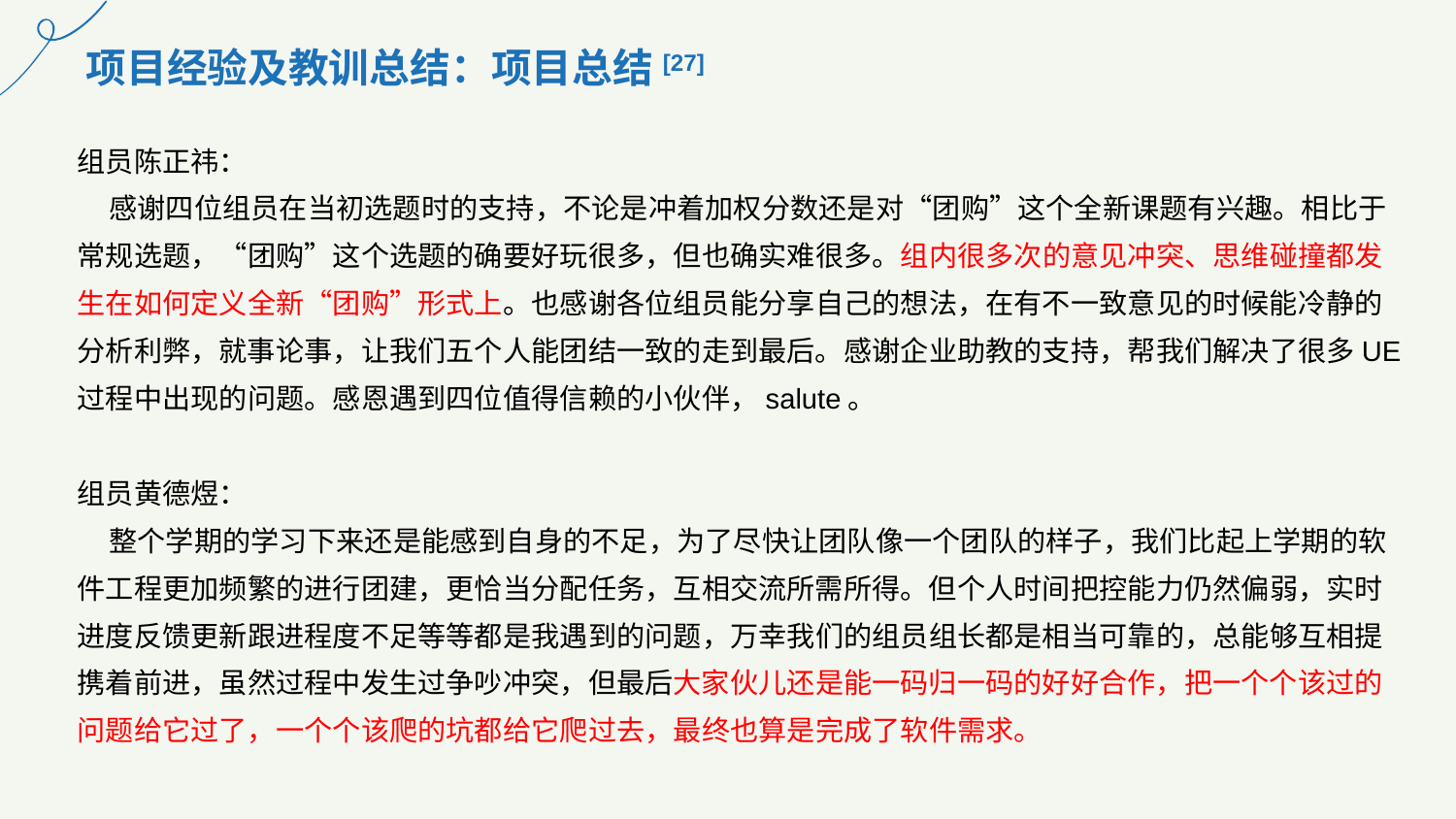

项目经验及教训总结：项目总结[27]
组员陈正祎：
    感谢四位组员在当初选题时的支持，不论是冲着加权分数还是对“团购”这个全新课题有兴趣。相比于常规选题，“团购”这个选题的确要好玩很多，但也确实难很多。组内很多次的意见冲突、思维碰撞都发生在如何定义全新“团购”形式上。也感谢各位组员能分享自己的想法，在有不一致意见的时候能冷静的分析利弊，就事论事，让我们五个人能团结一致的走到最后。感谢企业助教的支持，帮我们解决了很多UE过程中出现的问题。感恩遇到四位值得信赖的小伙伴，salute。

组员黄德煜：
    整个学期的学习下来还是能感到自身的不足，为了尽快让团队像一个团队的样子，我们比起上学期的软件工程更加频繁的进行团建，更恰当分配任务，互相交流所需所得。但个人时间把控能力仍然偏弱，实时进度反馈更新跟进程度不足等等都是我遇到的问题，万幸我们的组员组长都是相当可靠的，总能够互相提携着前进，虽然过程中发生过争吵冲突，但最后大家伙儿还是能一码归一码的好好合作，把一个个该过的问题给它过了，一个个该爬的坑都给它爬过去，最终也算是完成了软件需求。